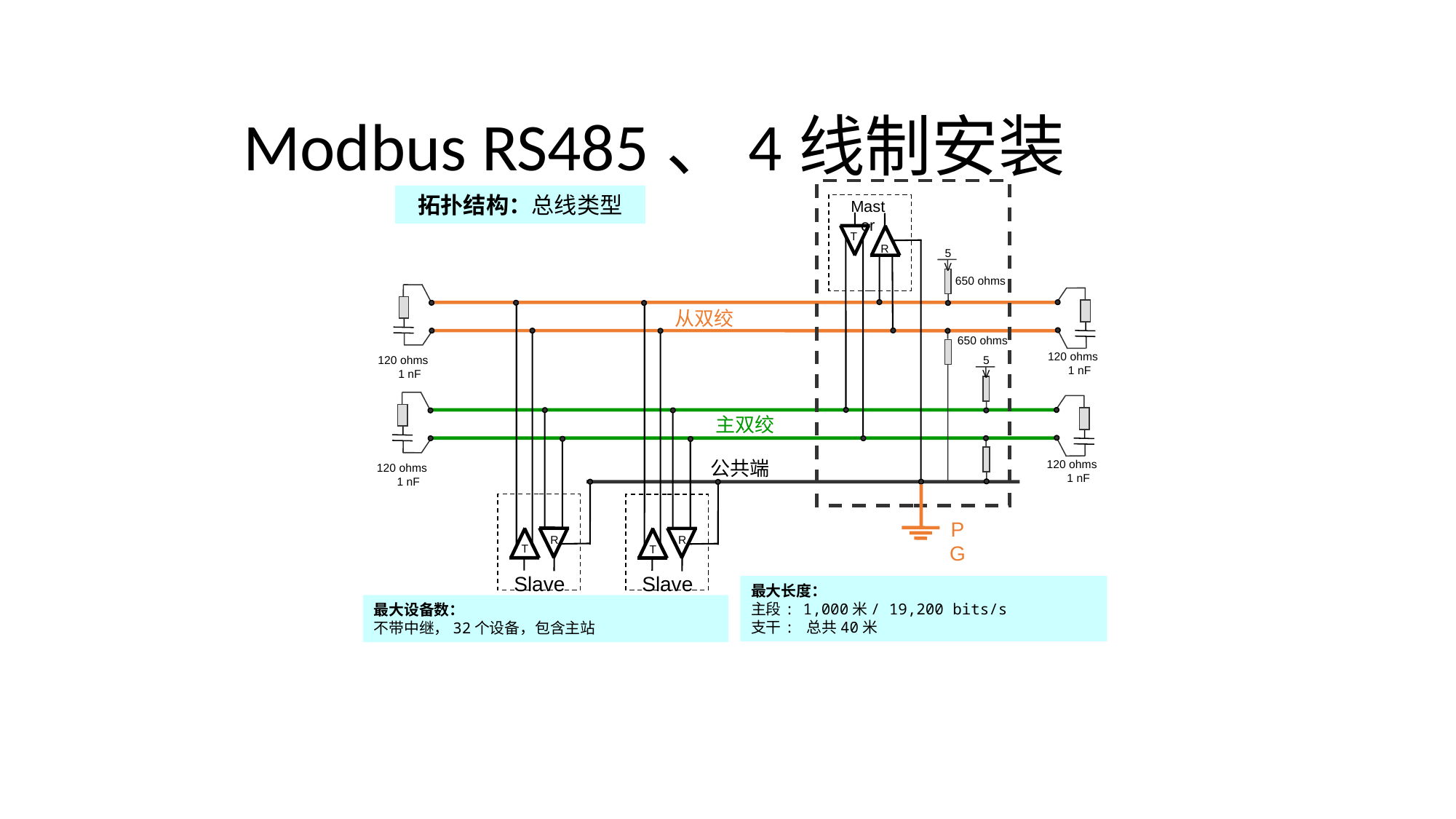

# Modbus RS485、4线制安装

Master

T

R

5 V

   650 ohms

 650 ohms

5 V

拓扑结构：总线类型

120 ohms     1 nF

120 ohms     1 nF

120 ohms     1 nF

120 ohms     1 nF

R

T

Slave 1

R

T

Slave n
从双绞

主双绞

公共端

PG
最大长度：
主段: 1,000米/ 19,200 bits/s
支干: 总共40米
最大设备数：
不带中继，32个设备，包含主站